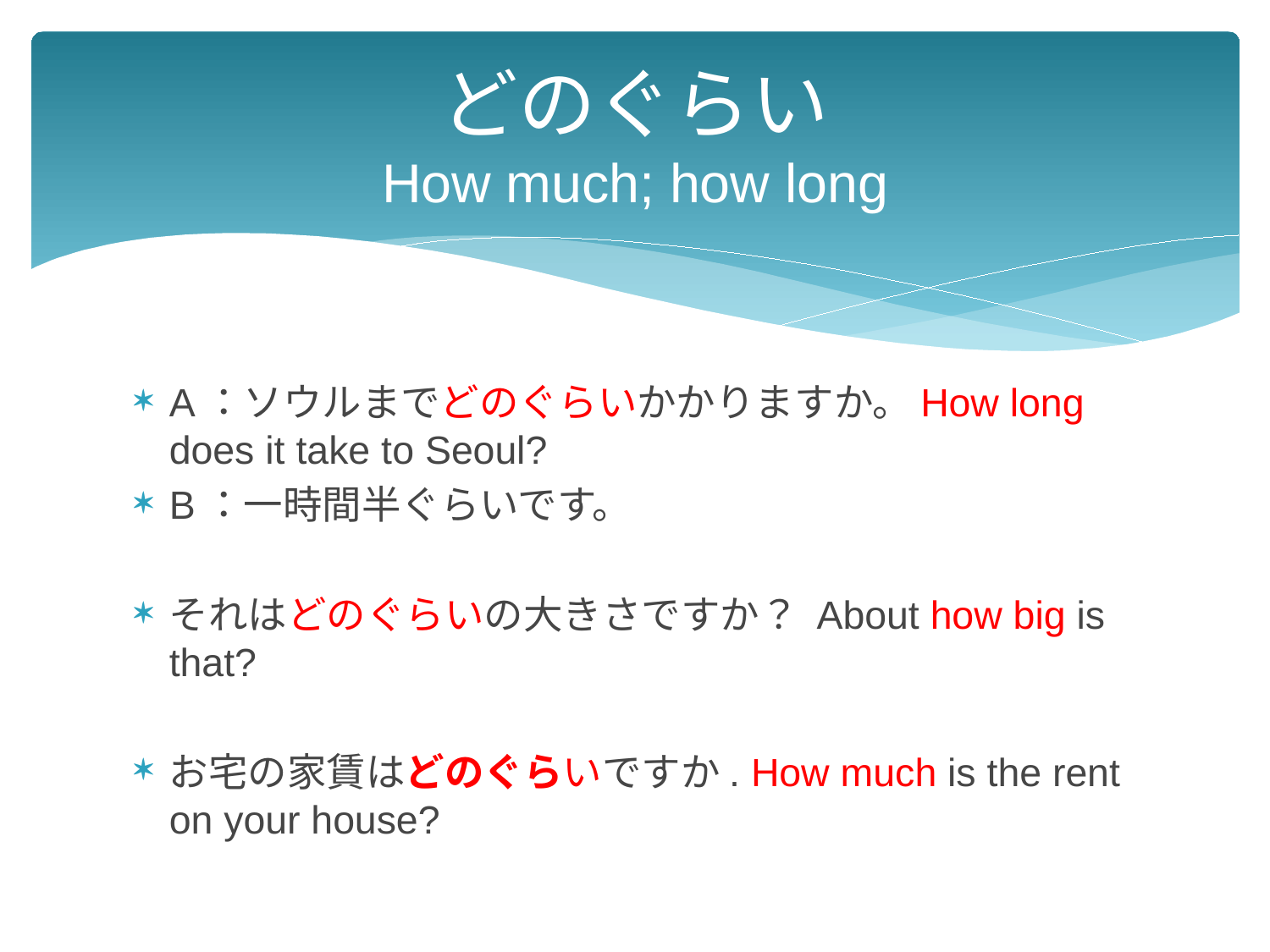

# どのぐらい How much; how long
A：ソウルまでどのぐらいかかりますか。How long does it take to Seoul?
B：一時間半ぐらいです。

それはどのぐらいの大きさですか？ About how big is that?

お宅の家賃はどのぐらいですか. How much is the rent on your house?